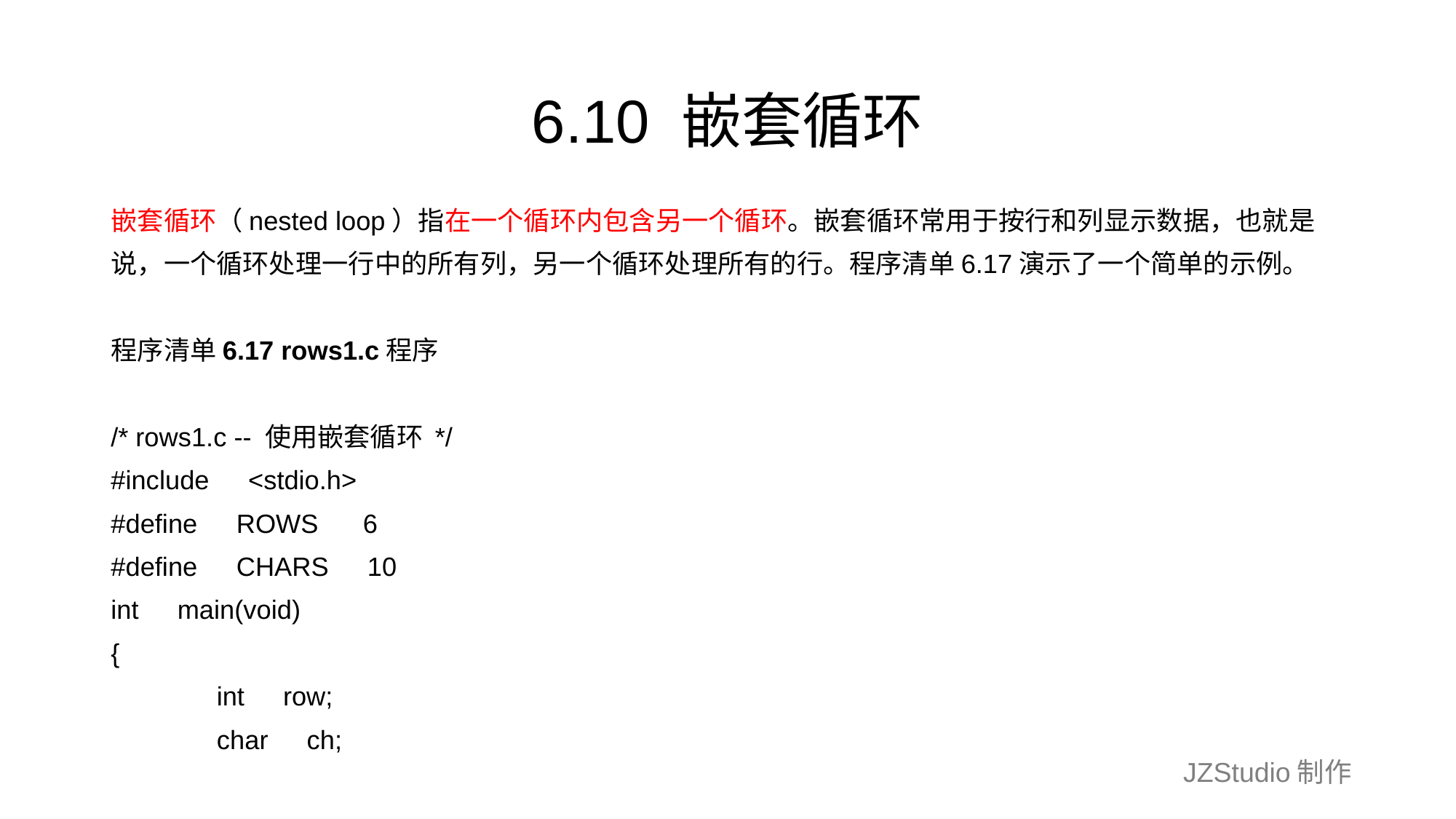

# 6.10 嵌套循环
嵌套循环（nested loop）指在一个循环内包含另一个循环。嵌套循环常用于按行和列显示数据，也就是
说，一个循环处理一行中的所有列，另一个循环处理所有的行。程序清单6.17演示了一个简单的示例。

程序清单6.17 rows1.c程序

/* rows1.c -- 使用嵌套循环 */
#include　<stdio.h>
#define　ROWS　 6
#define　CHARS　10
int　main(void)
{
	int　row;
	char　ch;